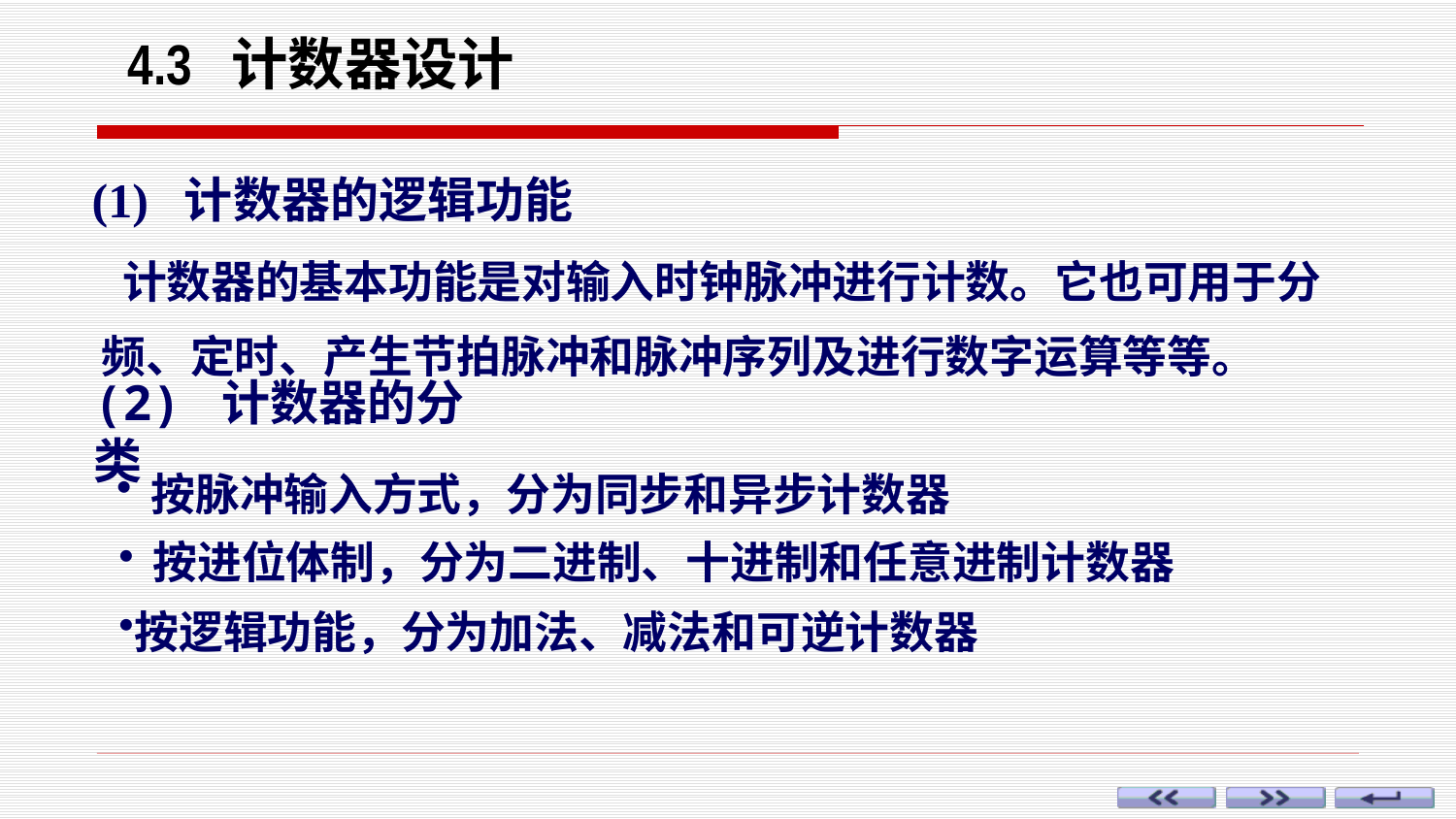

4.3  计数器设计

(1)  计数器的逻辑功能
 计数器的基本功能是对输入时钟脉冲进行计数。它也可用于分频、定时、产生节拍脉冲和脉冲序列及进行数字运算等等。
(2) 计数器的分类
按脉冲输入方式，分为同步和异步计数器
按进位体制，分为二进制、十进制和任意进制计数器
按逻辑功能，分为加法、减法和可逆计数器